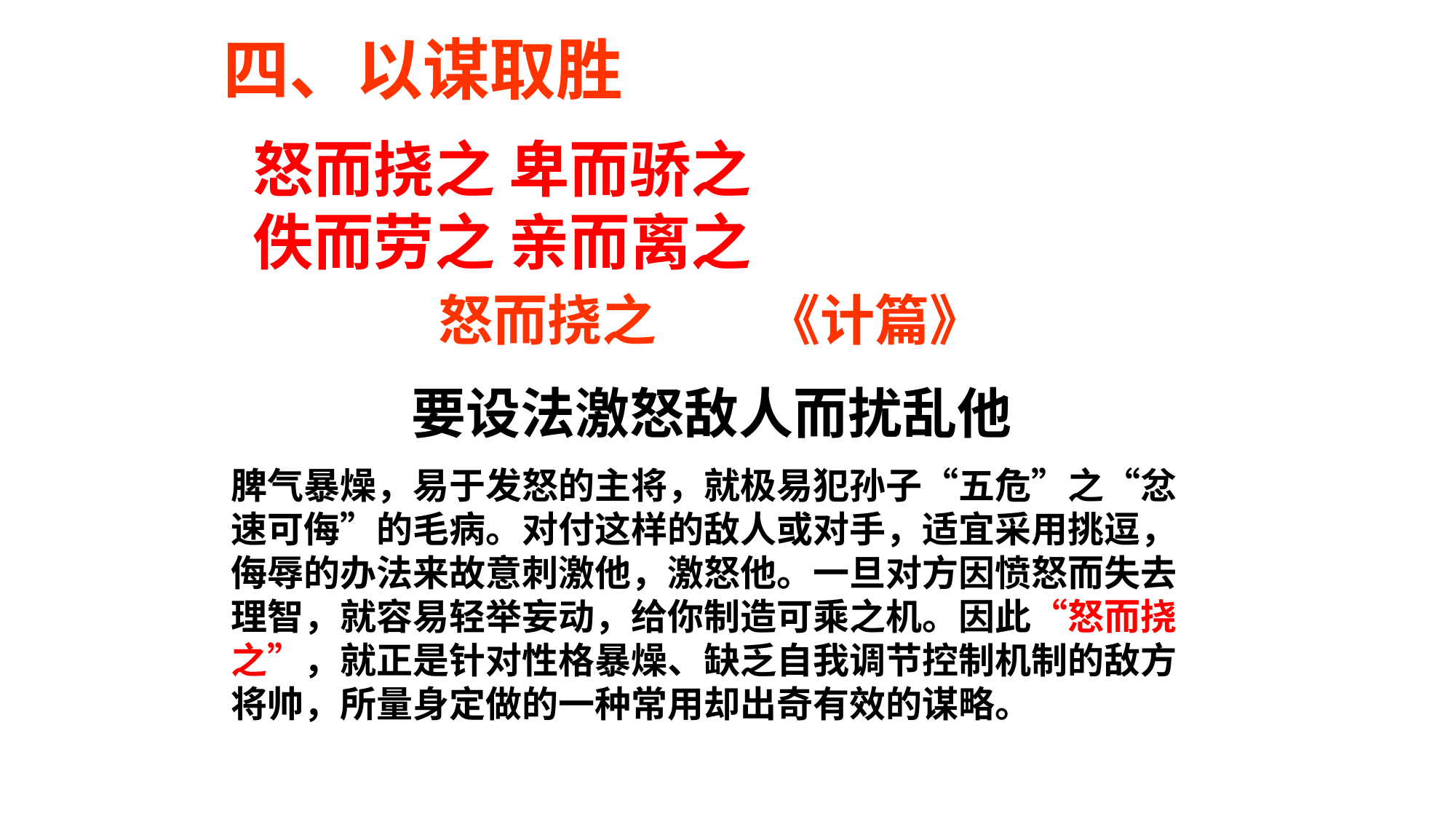

四、以谋取胜
怒而挠之 卑而骄之
佚而劳之 亲而离之

怒而挠之	《计篇》
要设法激怒敌人而扰乱他
脾气暴燥，易于发怒的主将，就极易犯孙子“五危”之“忿速可侮”的毛病。对付这样的敌人或对手，适宜采用挑逗，侮辱的办法来故意刺激他，激怒他。一旦对方因愤怒而失去理智，就容易轻举妄动，给你制造可乘之机。因此“怒而挠之”，就正是针对性格暴燥、缺乏自我调节控制机制的敌方将帅，所量身定做的一种常用却出奇有效的谋略。